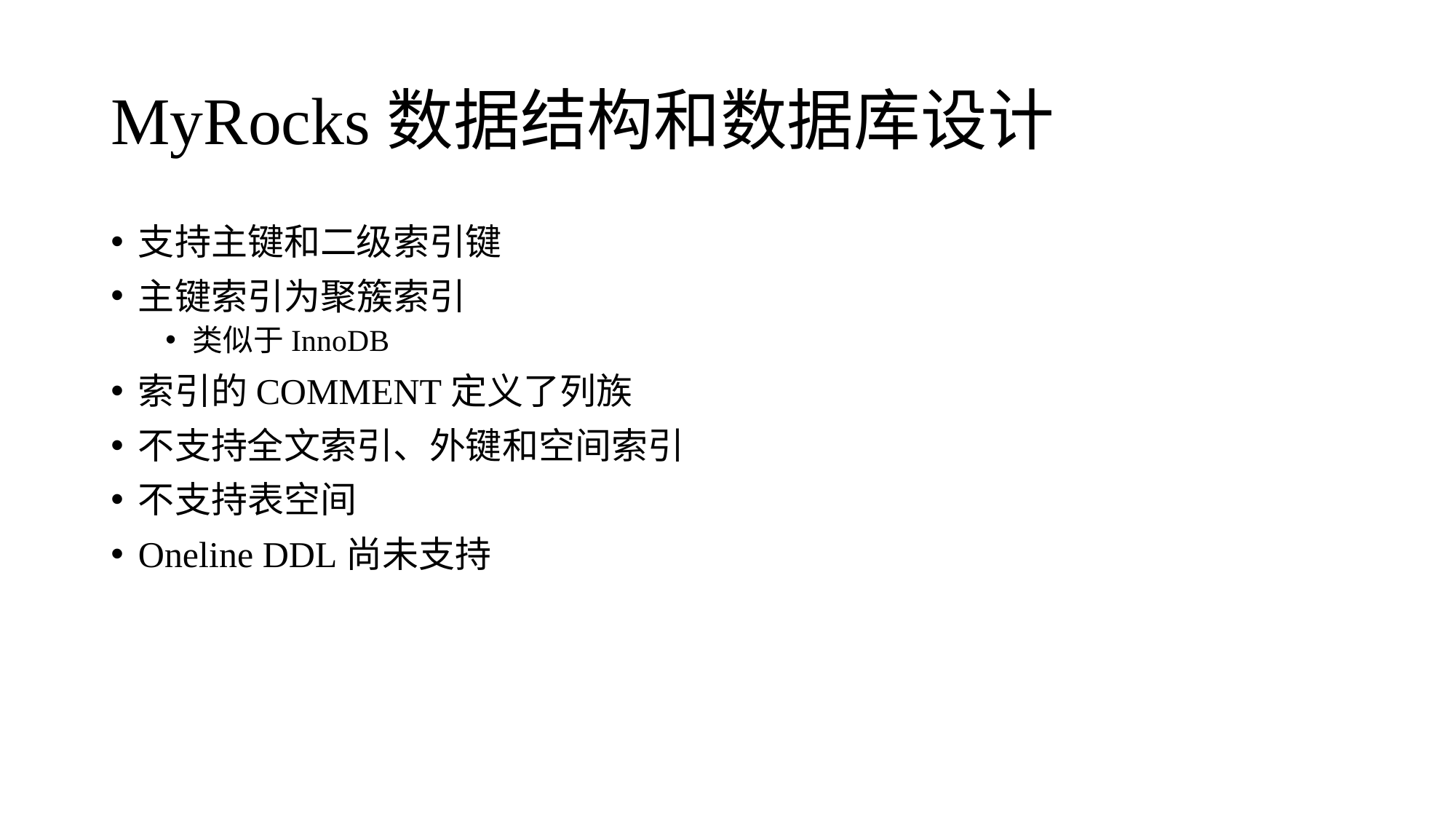

# MyRocks数据结构和数据库设计
支持主键和二级索引键
主键索引为聚簇索引
类似于InnoDB
索引的COMMENT定义了列族
不支持全文索引、外键和空间索引
不支持表空间
Oneline DDL尚未支持